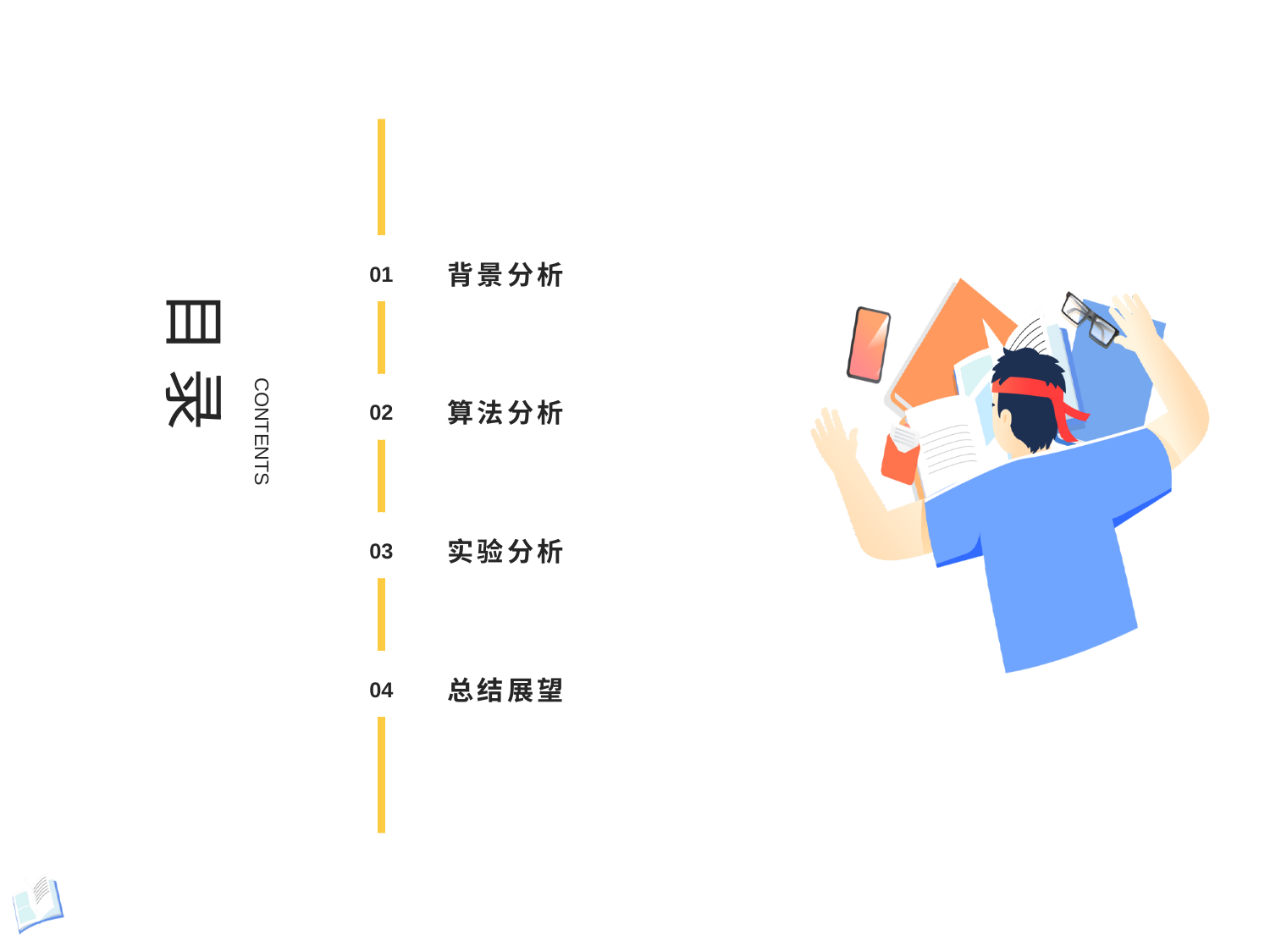

目 录
背景分析
01
算法分析
CONTENTS
02
实验分析
03
总结展望
04